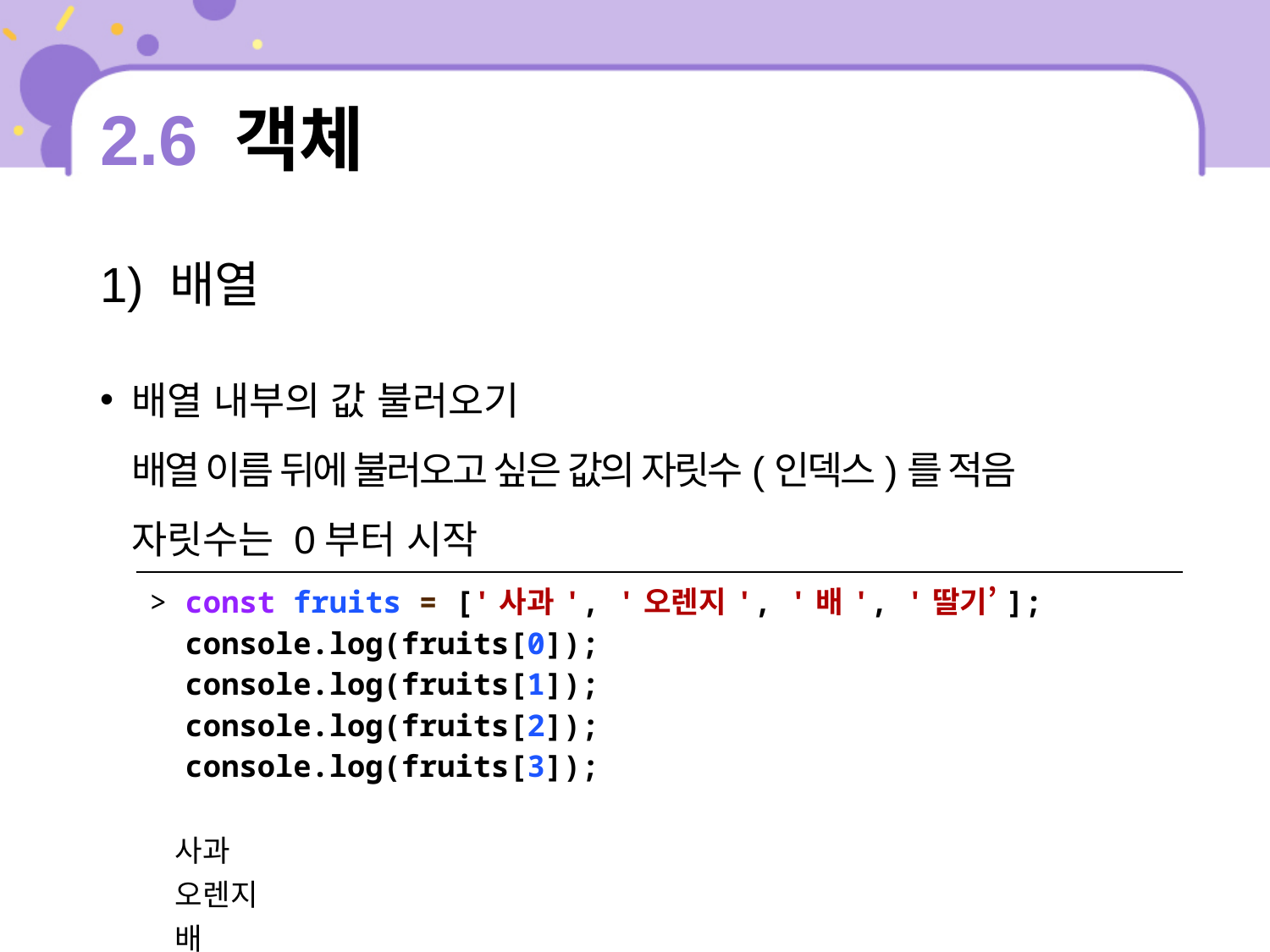

# 2.6 객체
1) 배열
배열 내부의 값 불러오기
배열 이름 뒤에 불러오고 싶은 값의 자릿수(인덱스)를 적음
자릿수는 0부터 시작

| > const fruits = ['사과', '오렌지', '배', '딸기’]; console.log(fruits[0]); console.log(fruits[1]); console.log(fruits[2]); console.log(fruits[3]); 사과 오렌지 배 딸기 |
| --- |